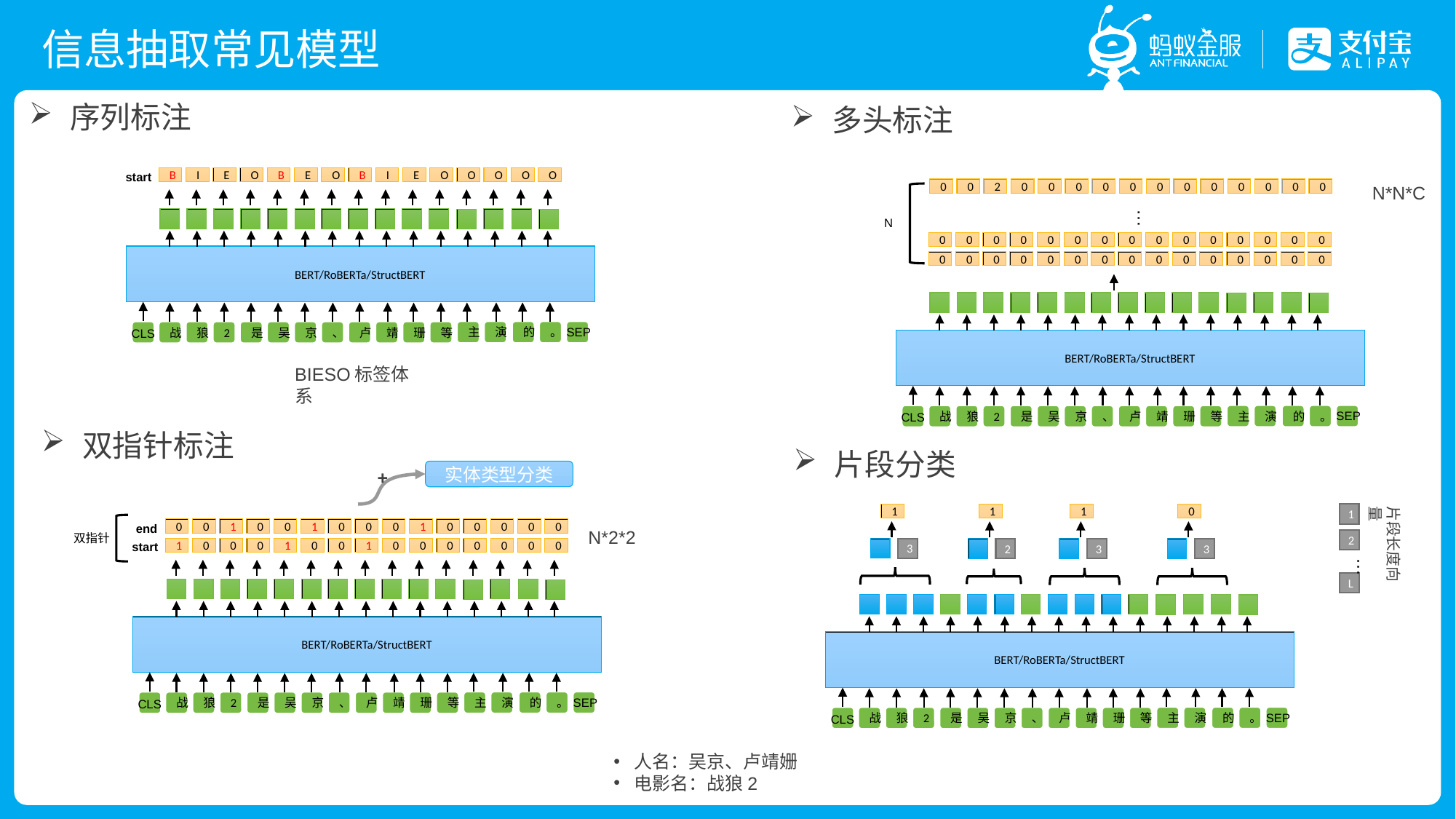

# 信息抽取常见模型
序列标注
多头标注
start
B
I
E
O
B
E
O
B
I
E
O
O
O
O
O
N*N*C
0
0
2
0
0
0
0
0
0
0
0
0
0
0
0

…

N
0
0
0
0
0
0
0
0
0
0
0
0
0
0
0
BERT/RoBERTa/StructBERT
0
0
0
0
0
0
0
0
0
0
0
0
0
0
0

SEP
CLS
主
演
的
。

战
狼
2
是
吴
京
、
卢
靖
珊
等
BERT/RoBERTa/StructBERT
BIESO标签体系
SEP
CLS
主
演
的
。

战
狼
2
是
吴
京
、
卢
靖
珊
等
双指针标注
片段分类
+
实体类型分类
片段长度向量
1
1
1
1
0

end
0
0
1
0
0
1
0
0
0
1
0
0
0
0
0
N*2*2
双指针
2
start
1
0
0
0
1
0
0
1
0
0
0
0
0
0
0

3

2

3

3

…

L

BERT/RoBERTa/StructBERT
BERT/RoBERTa/StructBERT
SEP
CLS
主
演
的
。

战
狼
2
是
吴
京
、
卢
靖
珊
等
SEP
CLS
主
演
的
。

战
狼
2
是
吴
京
、
卢
靖
珊
等
人名：吴京、卢靖姗
电影名：战狼2